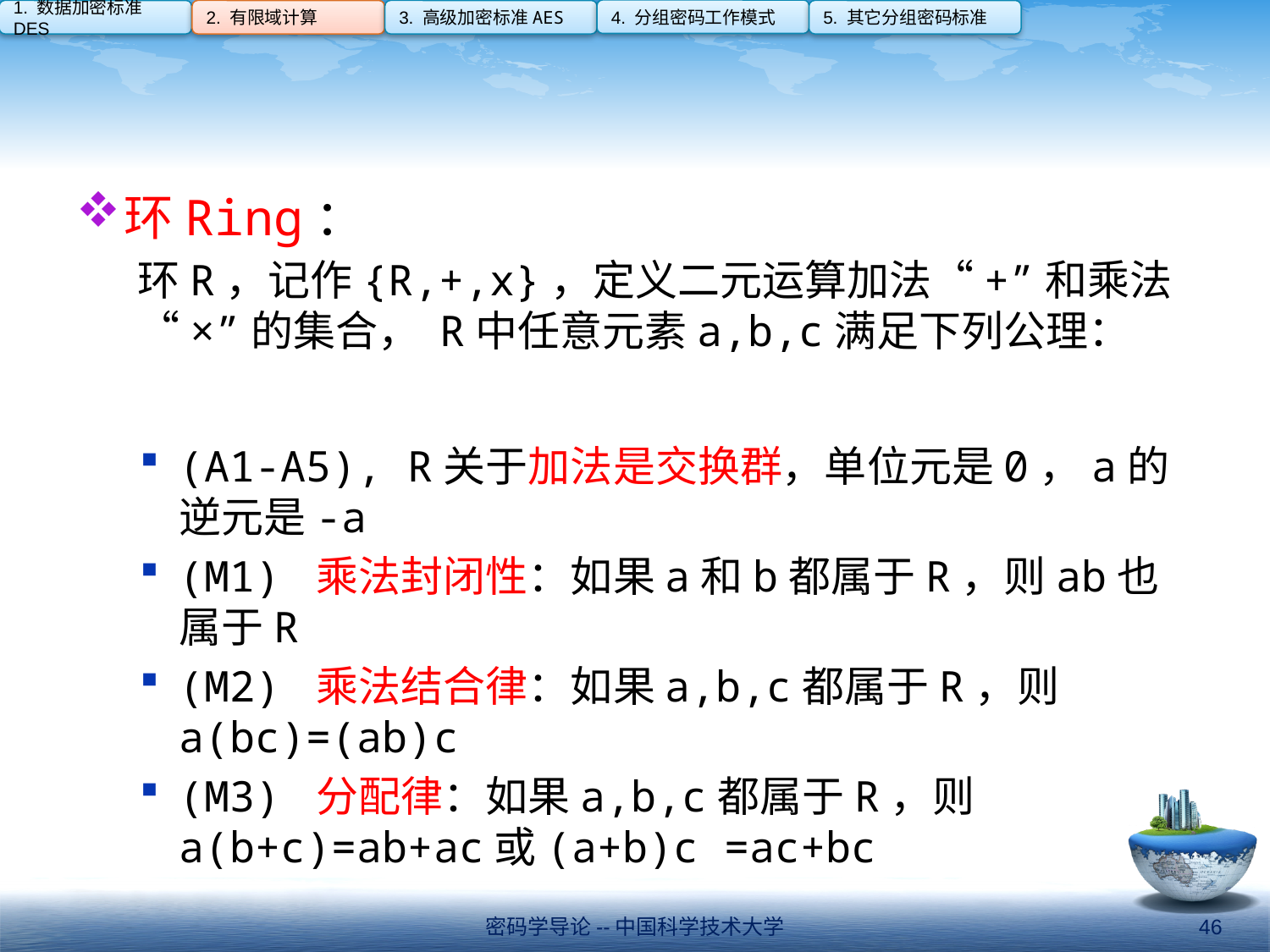

4. 分组密码工作模式
1. 数据加密标准DES
2. 有限域计算
3. 高级加密标准AES
5. 其它分组密码标准
#
环Ring：
环R，记作{R,+,x}，定义二元运算加法“+”和乘法“×”的集合， R中任意元素a,b,c满足下列公理：

(A1-A5), R关于加法是交换群，单位元是0，a的逆元是-a
(M1) 乘法封闭性：如果a和b都属于R，则ab也属于R
(M2) 乘法结合律：如果a,b,c都属于R，则a(bc)=(ab)c
(M3) 分配律：如果a,b,c都属于R，则a(b+c)=ab+ac或(a+b)c =ac+bc
密码学导论--中国科学技术大学
46